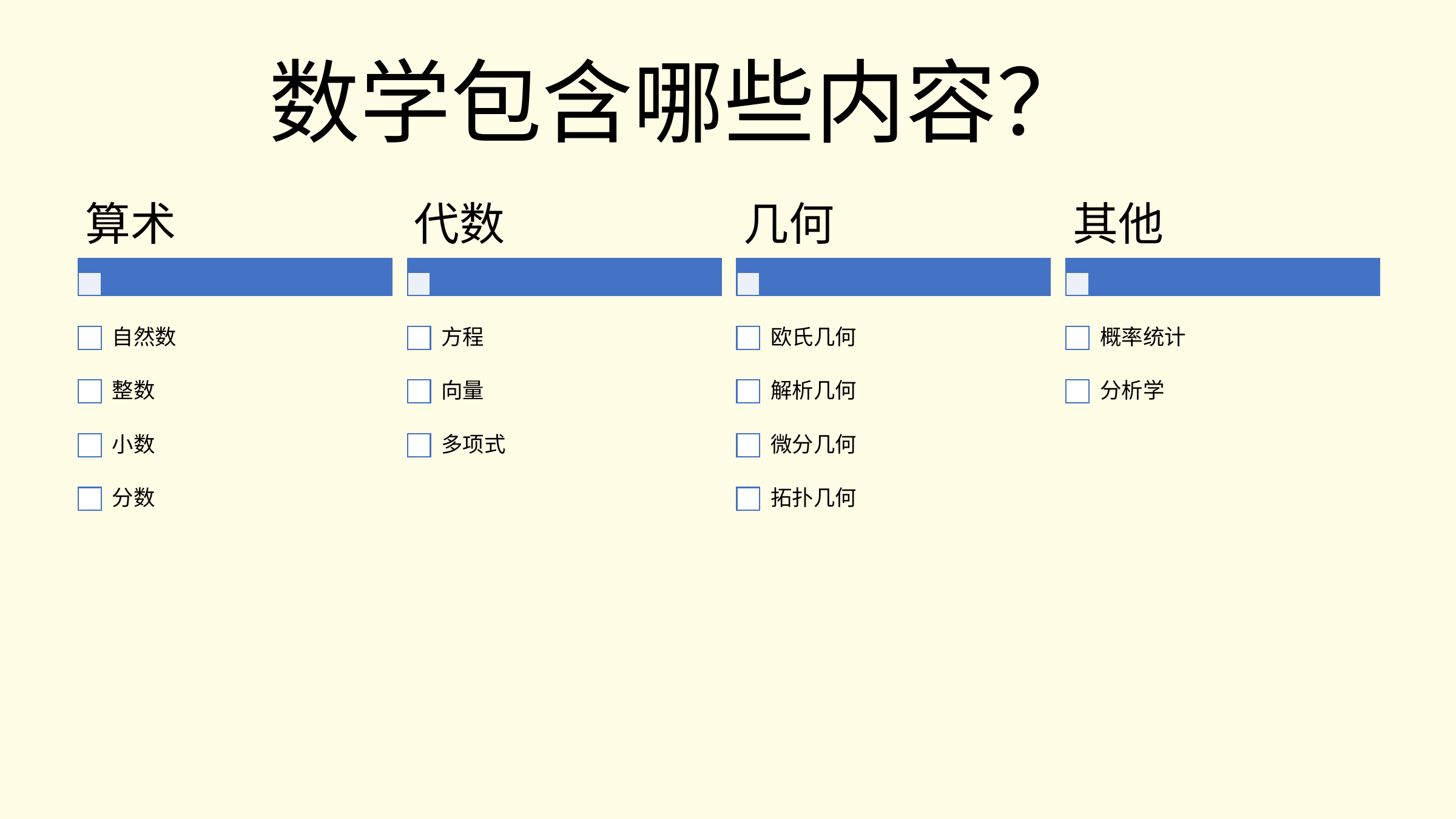

数学包含哪些内容？
算术
自然数
整数
小数
分数
代数
方程
向量
多项式
几何
欧氏几何
解析几何
微分几何
拓扑几何
其他
概率统计
分析学